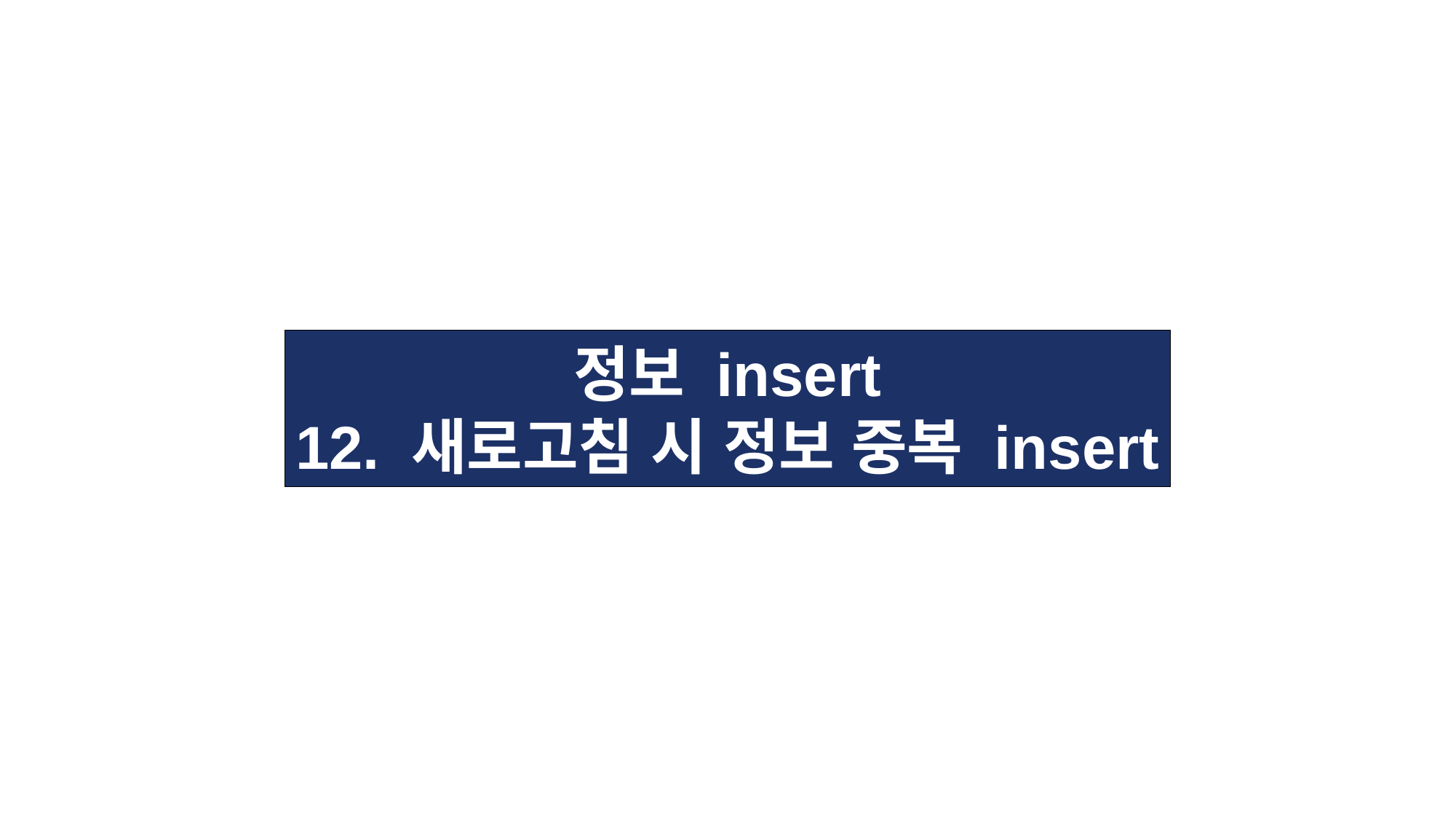

정보 insert
12. 새로고침 시 정보 중복 insert